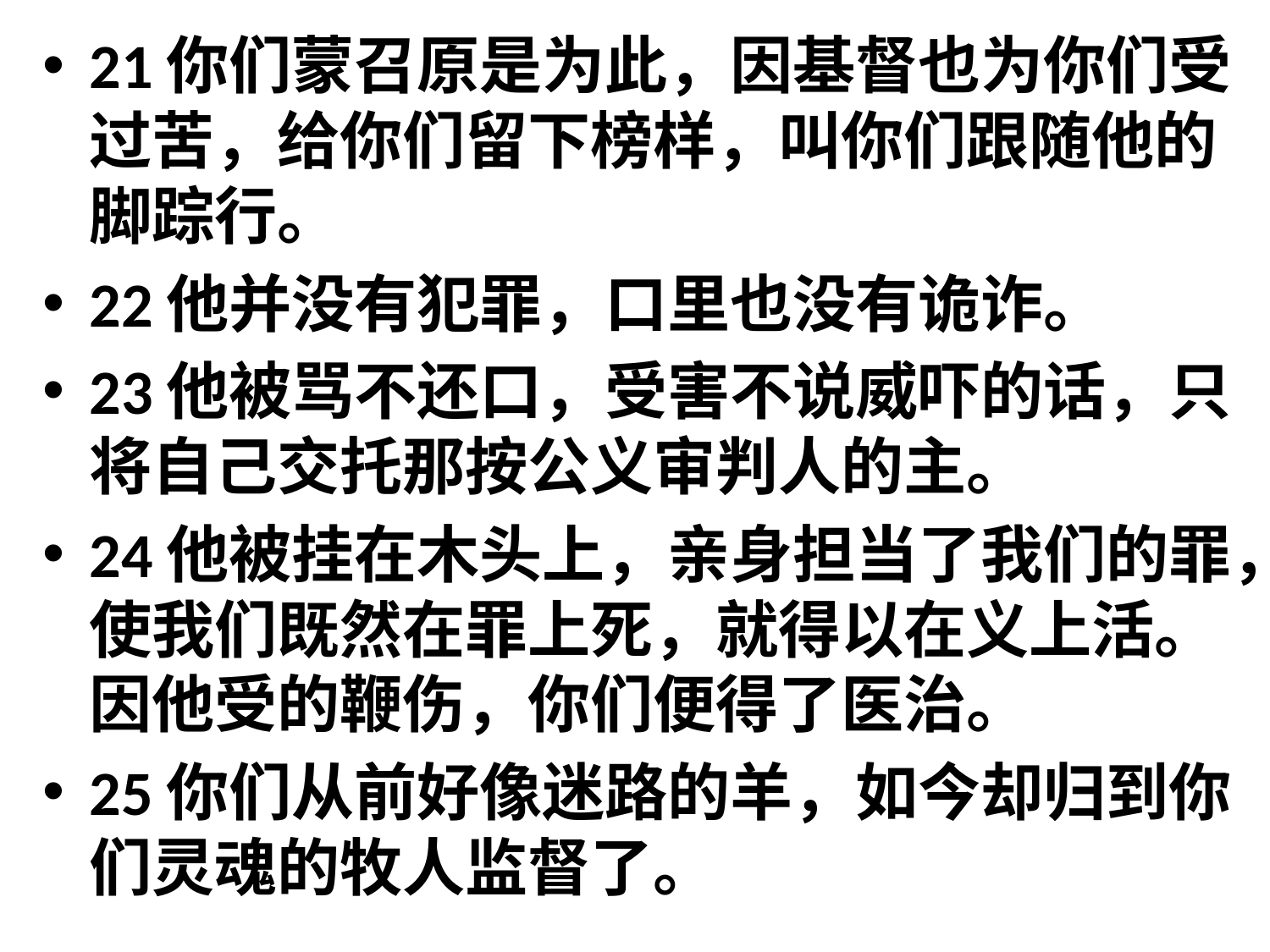

21你们蒙召原是为此，因基督也为你们受过苦，给你们留下榜样，叫你们跟随他的脚踪行。
22他并没有犯罪，口里也没有诡诈。
23他被骂不还口，受害不说威吓的话，只将自己交托那按公义审判人的主。
24他被挂在木头上，亲身担当了我们的罪，使我们既然在罪上死，就得以在义上活。因他受的鞭伤，你们便得了医治。
25你们从前好像迷路的羊，如今却归到你们灵魂的牧人监督了。